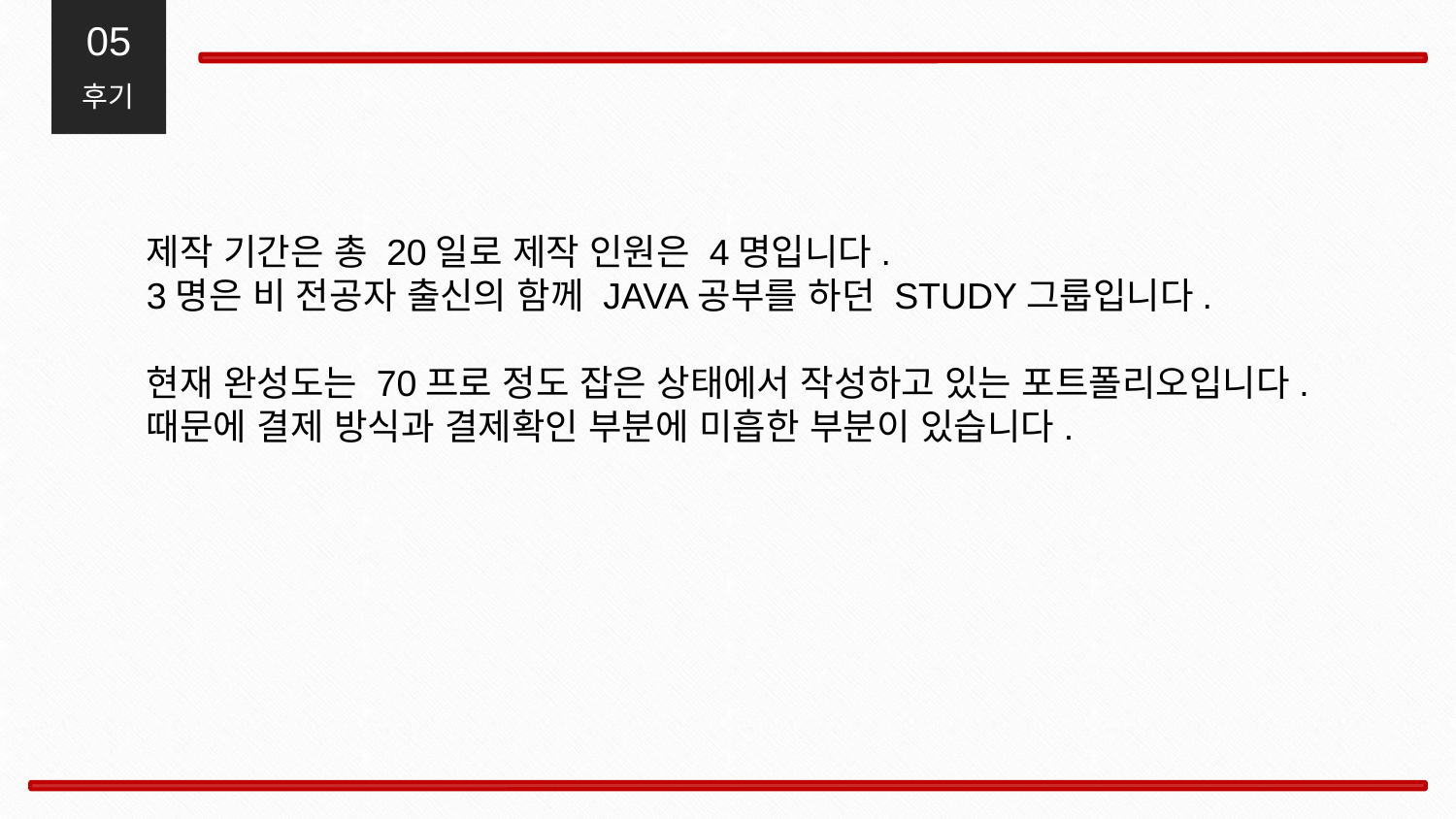

05

후기
제작 기간은 총 20일로 제작 인원은 4명입니다.
3명은 비 전공자 출신의 함께 JAVA공부를 하던 STUDY그룹입니다.

현재 완성도는 70프로 정도 잡은 상태에서 작성하고 있는 포트폴리오입니다.
때문에 결제 방식과 결제확인 부분에 미흡한 부분이 있습니다.